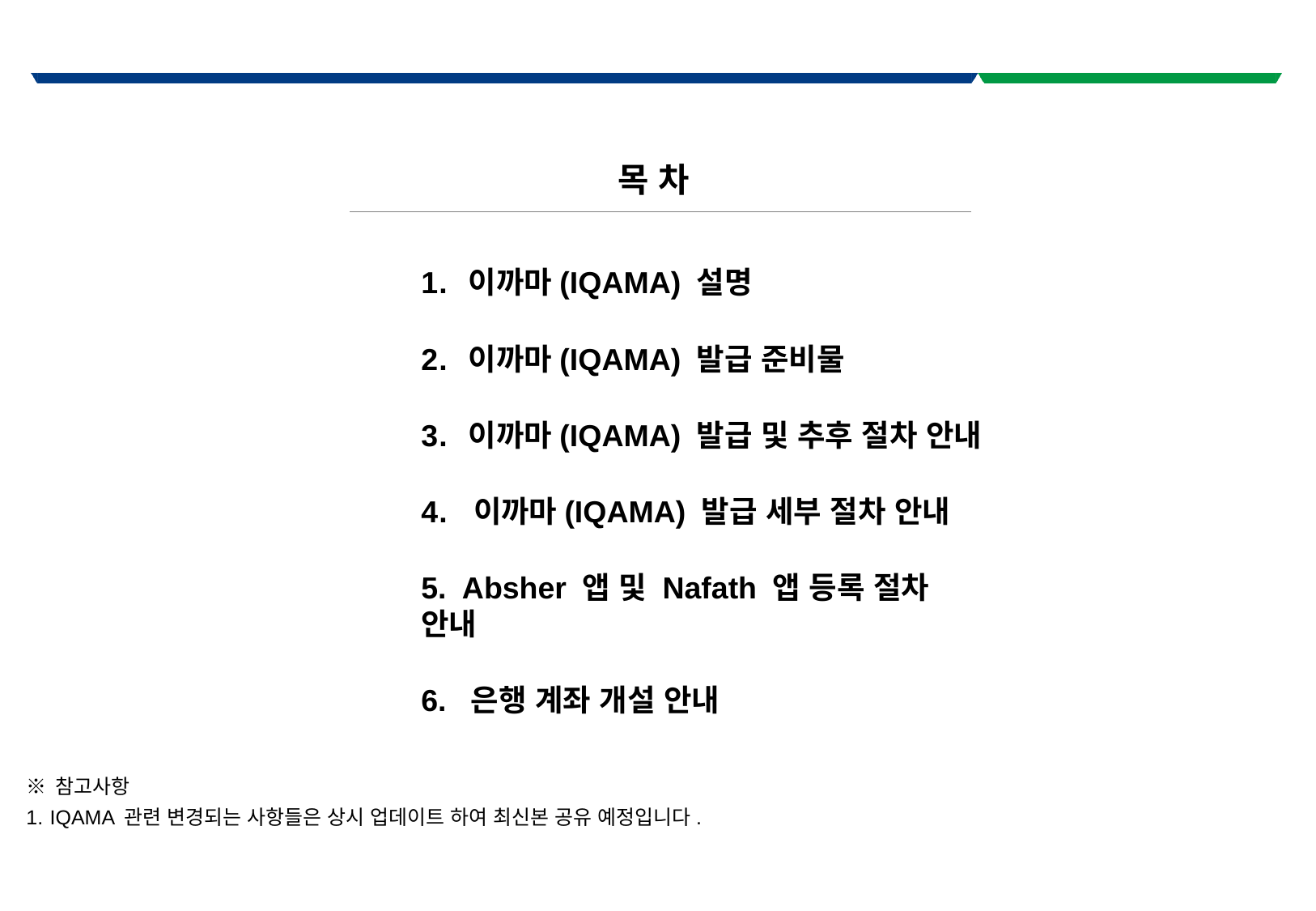

목 차
이까마(IQAMA) 설명

이까마(IQAMA) 발급 준비물

이까마(IQAMA) 발급 및 추후 절차 안내

  이까마(IQAMA) 발급 세부 절차 안내

5.  Absher 앱 및 Nafath 앱 등록 절차 안내

6.  은행 계좌 개설 안내
※ 참고사항
IQAMA 관련 변경되는 사항들은 상시 업데이트 하여 최신본 공유 예정입니다.